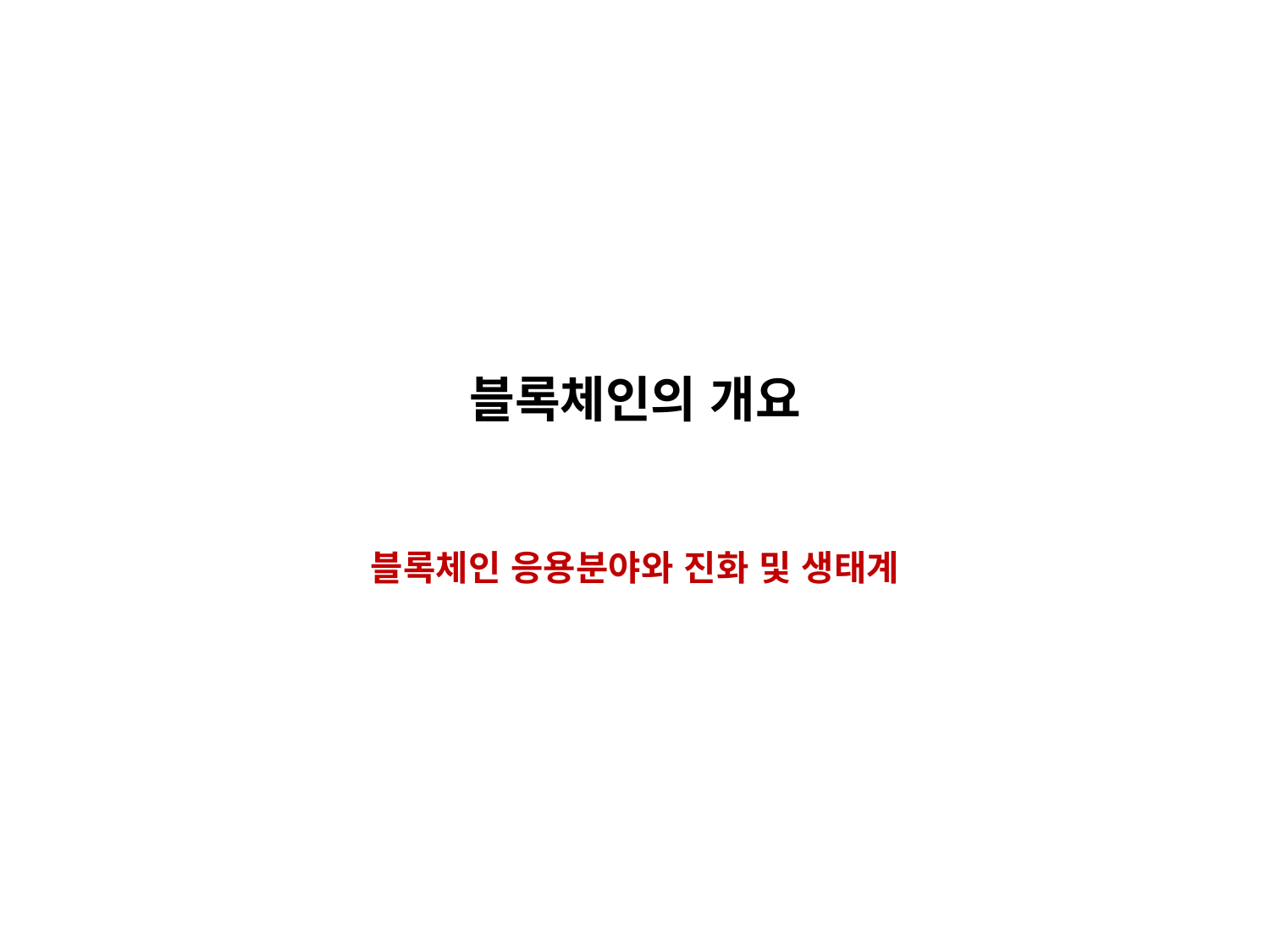

# 블록체인의 개요
블록체인 응용분야와 진화 및 생태계